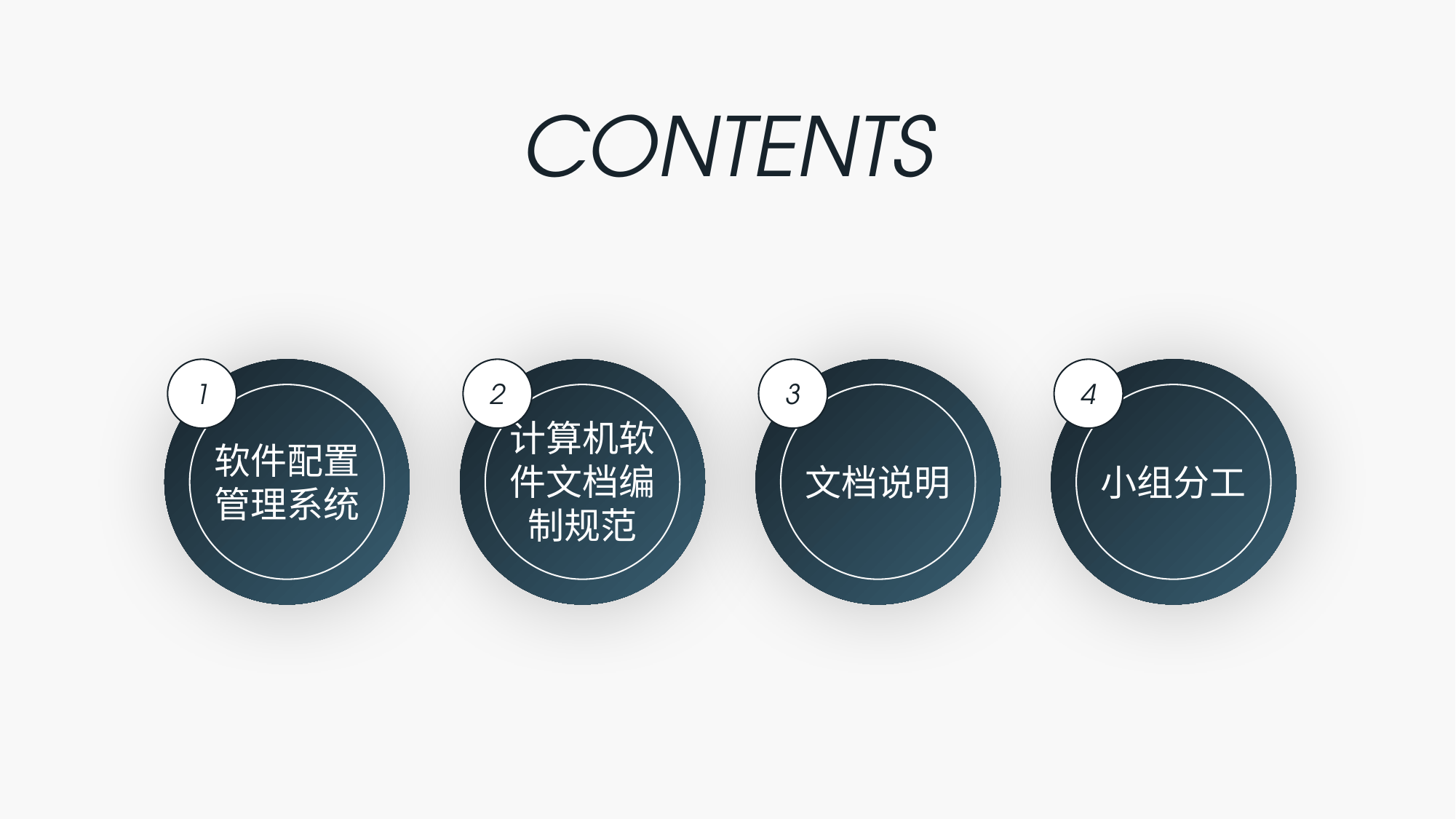

CONTENTS

软件配置管理系统
1

计算机软件文档编制规范
2

文档说明
3

小组分工
4